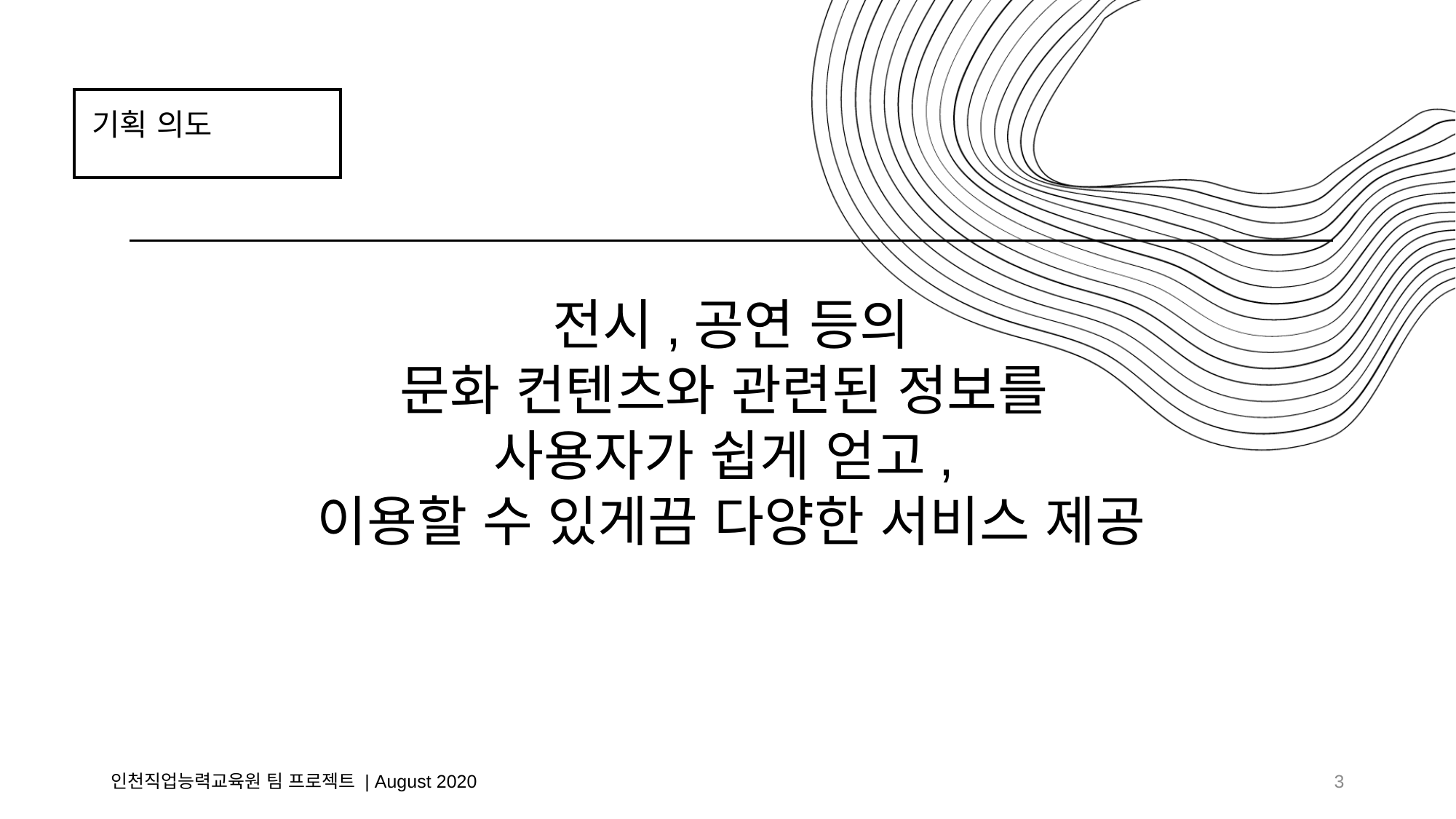

기획 의도
전시,공연 등의
문화 컨텐츠와 관련된 정보를
사용자가 쉽게 얻고,
이용할 수 있게끔 다양한 서비스 제공

인천직업능력교육원 팀 프로젝트 | August 2020
3